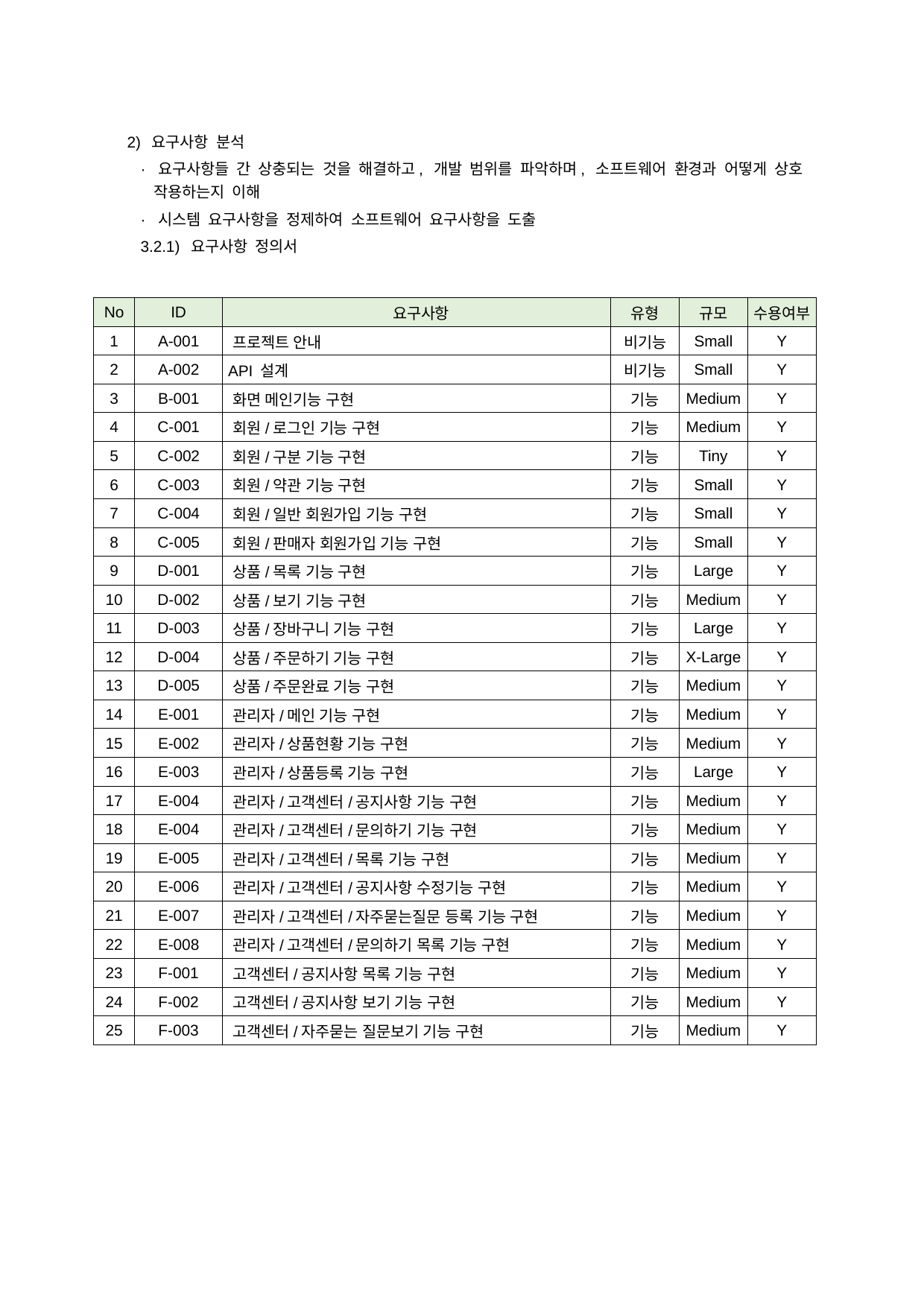

2) 요구사항 분석
· 요구사항들 간 상충되는 것을 해결하고, 개발 범위를 파악하며, 소프트웨어 환경과 어떻게 상호
작용하는지 이해
-
요구사항 정의서 작성하기
· 시스템 요구사항을 정제하여 소프트웨어 요구사항을 도출
- Github 작업일정 칸반보드 참고
3.2.1) 요구사항 정의서
-
아래 내용 참고
| No | ID | 요구사항 | 유형 | 규모 | 수용여부 |
| --- | --- | --- | --- | --- | --- |
| 1 | A-001 | 프로젝트 안내 | 비기능 | Small | Y |
| 2 | A-002 | API 설계 | 비기능 | Small | Y |
| 3 | B-001 | 화면 메인기능 구현 | 기능 | Medium | Y |
| 4 | C-001 | 회원/로그인 기능 구현 | 기능 | Medium | Y |
| 5 | C-002 | 회원/구분 기능 구현 | 기능 | Tiny | Y |
| 6 | C-003 | 회원/약관 기능 구현 | 기능 | Small | Y |
| 7 | C-004 | 회원/일반 회원가입 기능 구현 | 기능 | Small | Y |
| 8 | C-005 | 회원/판매자 회원가입 기능 구현 | 기능 | Small | Y |
| 9 | D-001 | 상품/목록 기능 구현 | 기능 | Large | Y |
| 10 | D-002 | 상품/보기 기능 구현 | 기능 | Medium | Y |
| 11 | D-003 | 상품/장바구니 기능 구현 | 기능 | Large | Y |
| 12 | D-004 | 상품/주문하기 기능 구현 | 기능 | X-Large | Y |
| 13 | D-005 | 상품/주문완료 기능 구현 | 기능 | Medium | Y |
| 14 | E-001 | 관리자/메인 기능 구현 | 기능 | Medium | Y |
| 15 | E-002 | 관리자/상품현황 기능 구현 | 기능 | Medium | Y |
| 16 | E-003 | 관리자/상품등록 기능 구현 | 기능 | Large | Y |
| 17 | E-004 | 관리자/고객센터/공지사항 기능 구현 | 기능 | Medium | Y |
| 18 | E-004 | 관리자/고객센터/문의하기 기능 구현 | 기능 | Medium | Y |
| 19 | E-005 | 관리자/고객센터/목록 기능 구현 | 기능 | Medium | Y |
| 20 | E-006 | 관리자/고객센터/공지사항 수정기능 구현 | 기능 | Medium | Y |
| 21 | E-007 | 관리자/고객센터/자주묻는질문 등록 기능 구현 | 기능 | Medium | Y |
| 22 | E-008 | 관리자/고객센터/문의하기 목록 기능 구현 | 기능 | Medium | Y |
| 23 | F-001 | 고객센터/공지사항 목록 기능 구현 | 기능 | Medium | Y |
| 24 | F-002 | 고객센터/공지사항 보기 기능 구현 | 기능 | Medium | Y |
| 25 | F-003 | 고객센터/자주묻는 질문보기 기능 구현 | 기능 | Medium | Y |